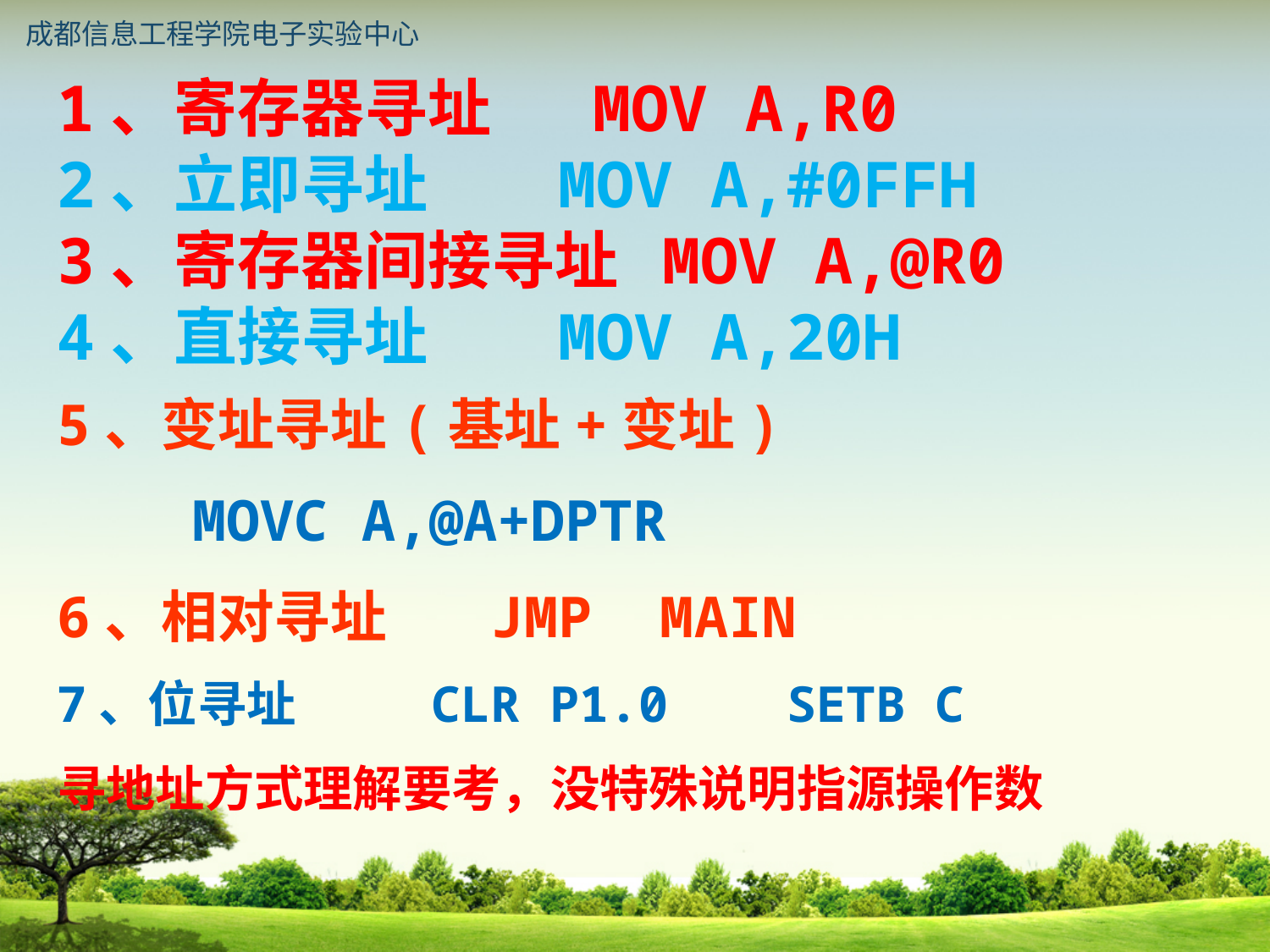

1、寄存器寻址      MOV A,R0
2、立即寻址        MOV A,#0FFH
3、寄存器间接寻址  MOV A,@R0
4、直接寻址        MOV A,20H
5、变址寻址(基址+变址)
    MOVC A,@A+DPTR
6、相对寻址       JMP  MAIN
7、位寻址           CLR P1.0    SETB C
寻地址方式理解要考，没特殊说明指源操作数